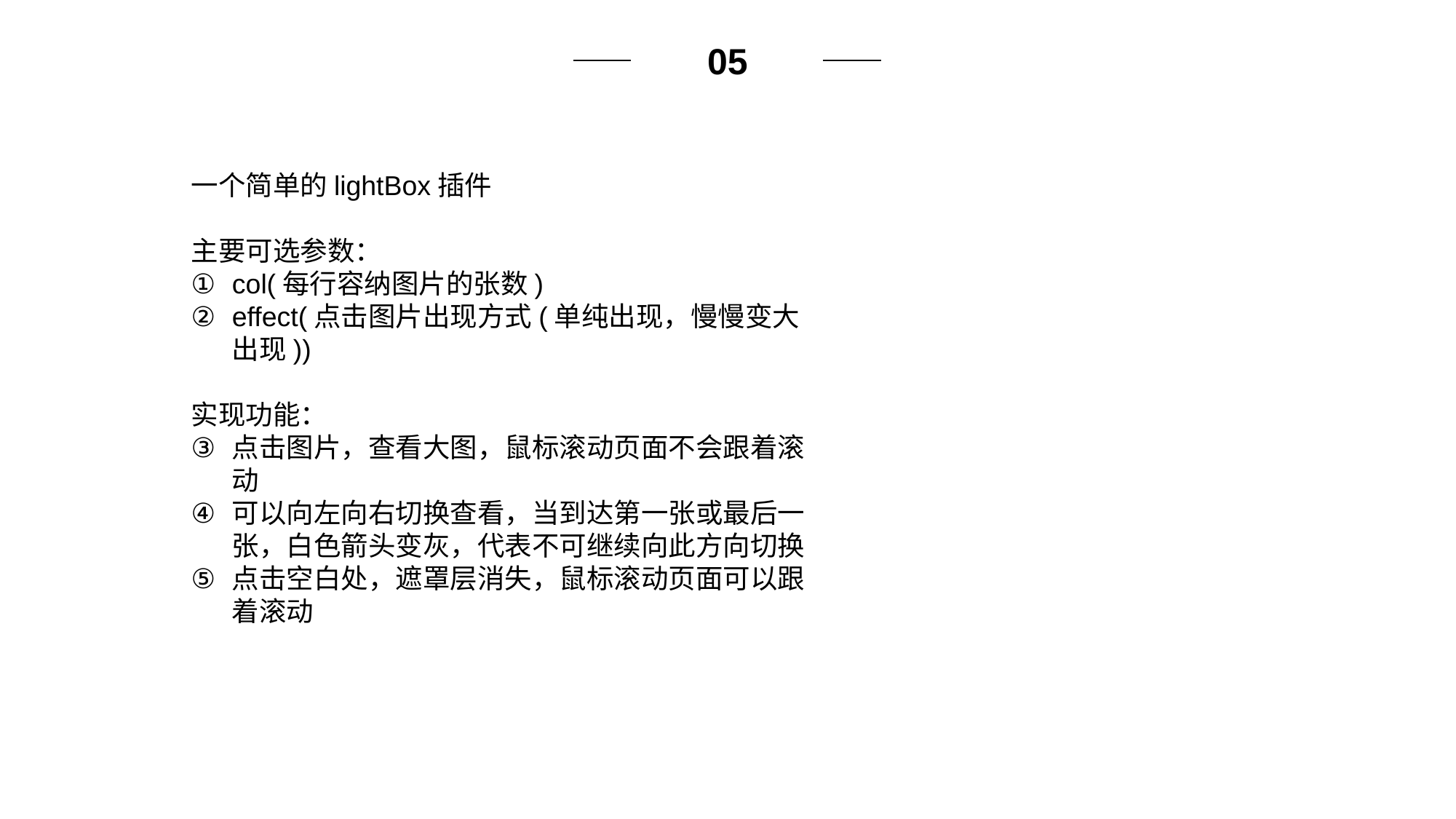

05
一个简单的lightBox插件

主要可选参数：
col(每行容纳图片的张数)
effect(点击图片出现方式(单纯出现，慢慢变大出现))

实现功能：
点击图片，查看大图，鼠标滚动页面不会跟着滚动
可以向左向右切换查看，当到达第一张或最后一张，白色箭头变灰，代表不可继续向此方向切换
点击空白处，遮罩层消失，鼠标滚动页面可以跟着滚动